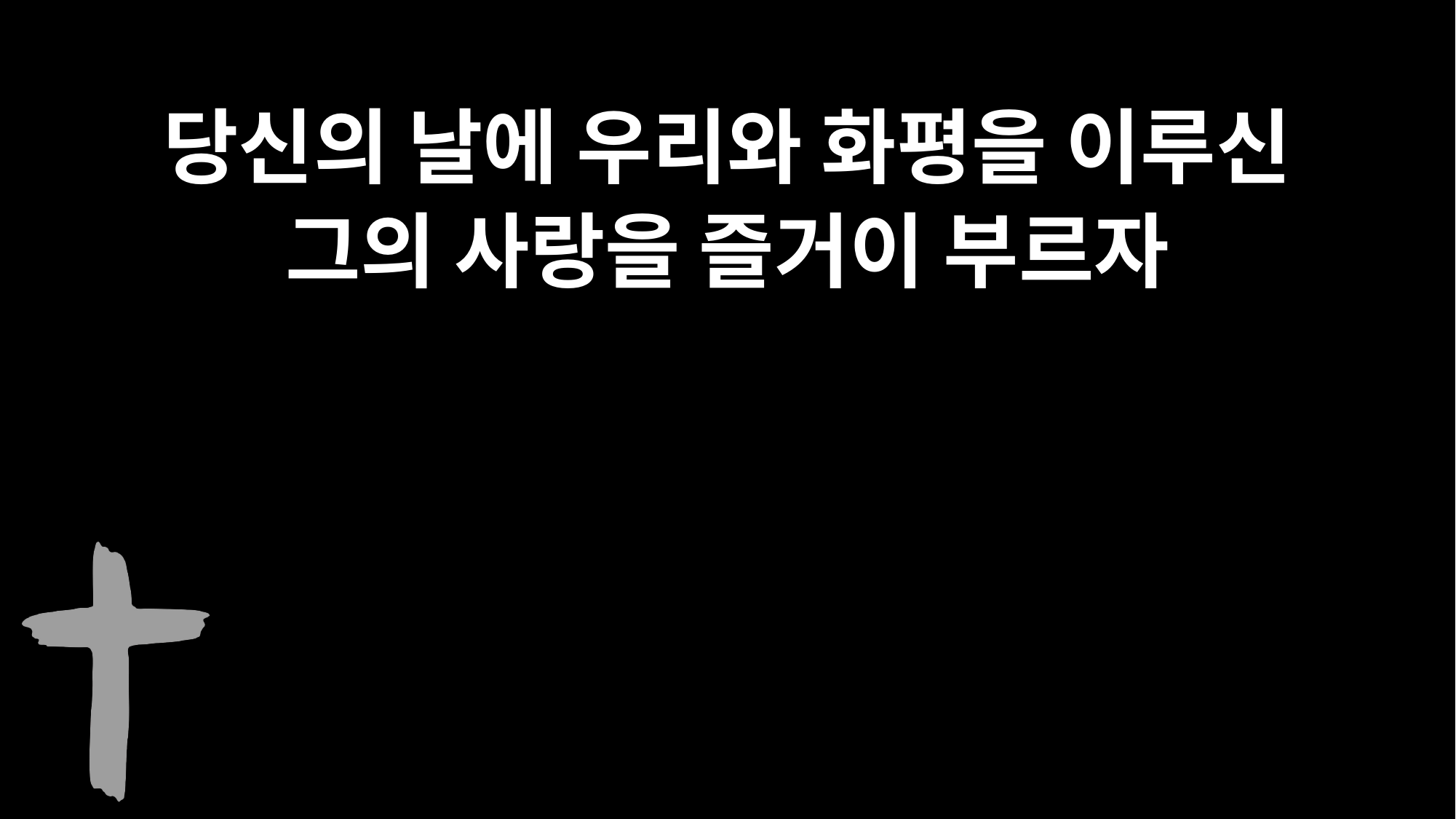

당신의 날에 우리와 화평을 이루신
그의 사랑을 즐거이 부르자